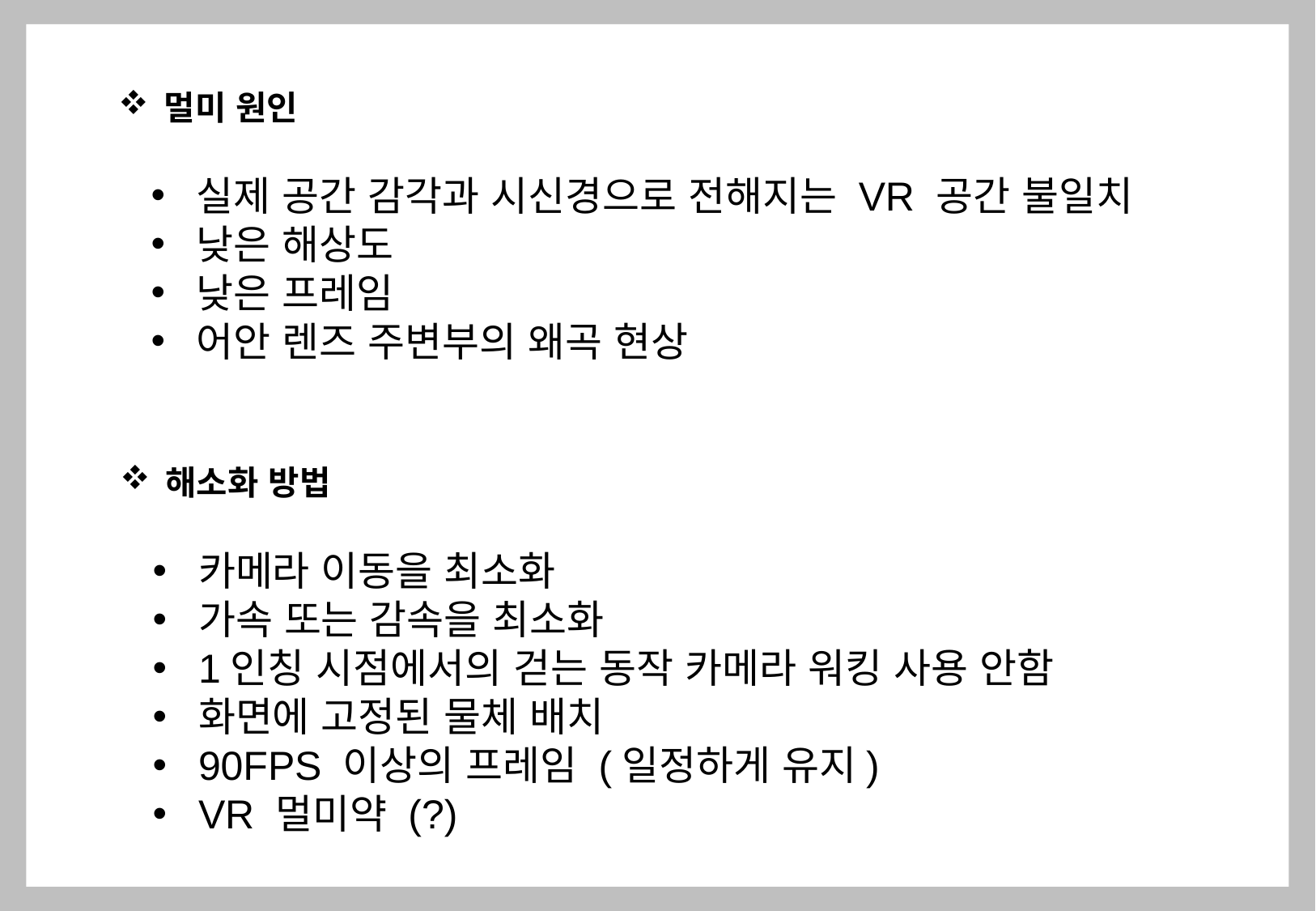

멀미 원인
실제 공간 감각과 시신경으로 전해지는 VR 공간 불일치
낮은 해상도
낮은 프레임
어안 렌즈 주변부의 왜곡 현상
해소화 방법
카메라 이동을 최소화
가속 또는 감속을 최소화
1인칭 시점에서의 걷는 동작 카메라 워킹 사용 안함
화면에 고정된 물체 배치
90FPS 이상의 프레임 (일정하게 유지)
VR 멀미약 (?)